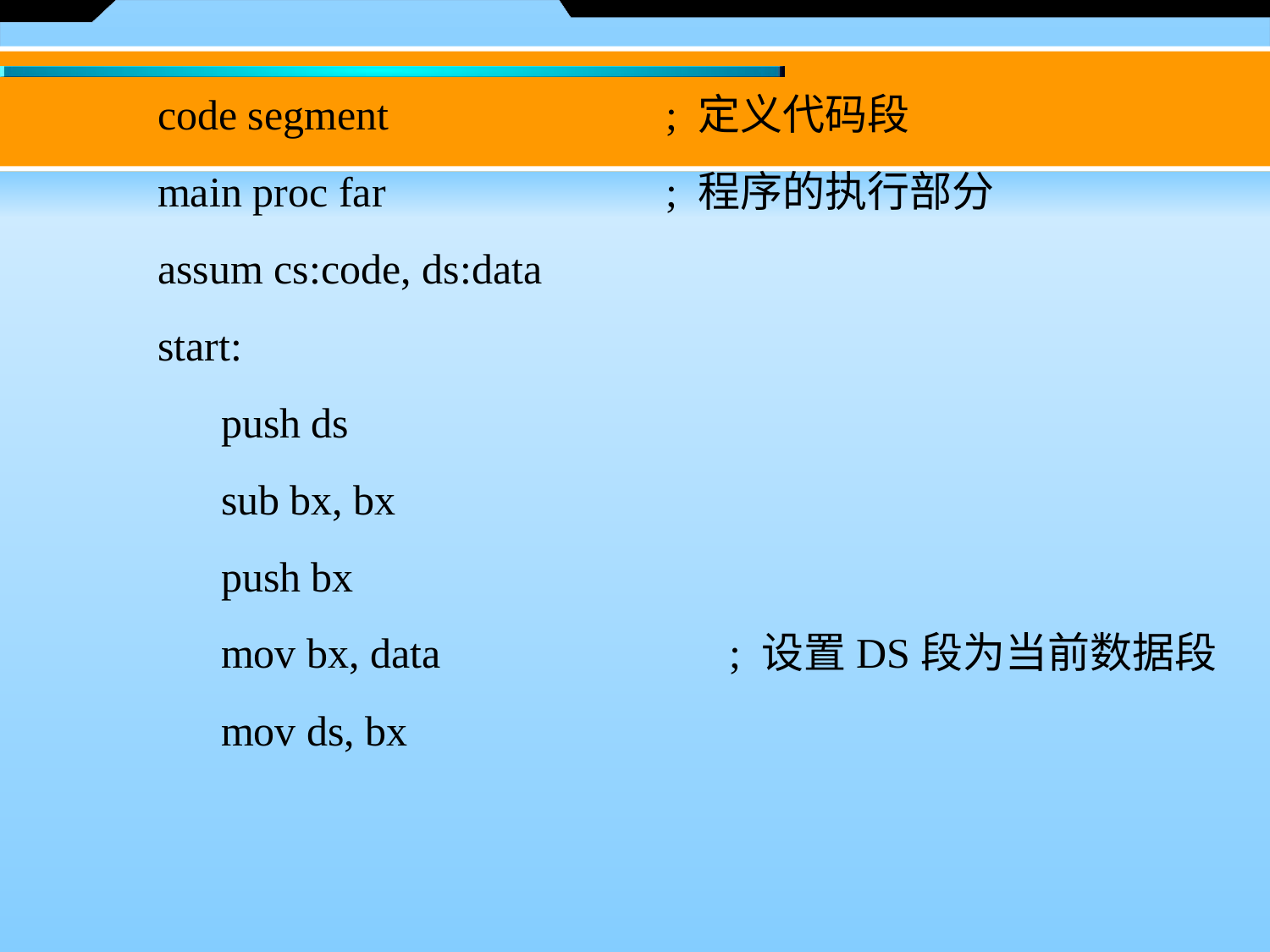

code segment   		; 定义代码段
main proc far   		; 程序的执行部分
assum cs:code, ds:data
start:
push ds
sub bx, bx
push bx
mov bx, data     		; 设置DS段为当前数据段
mov ds, bx